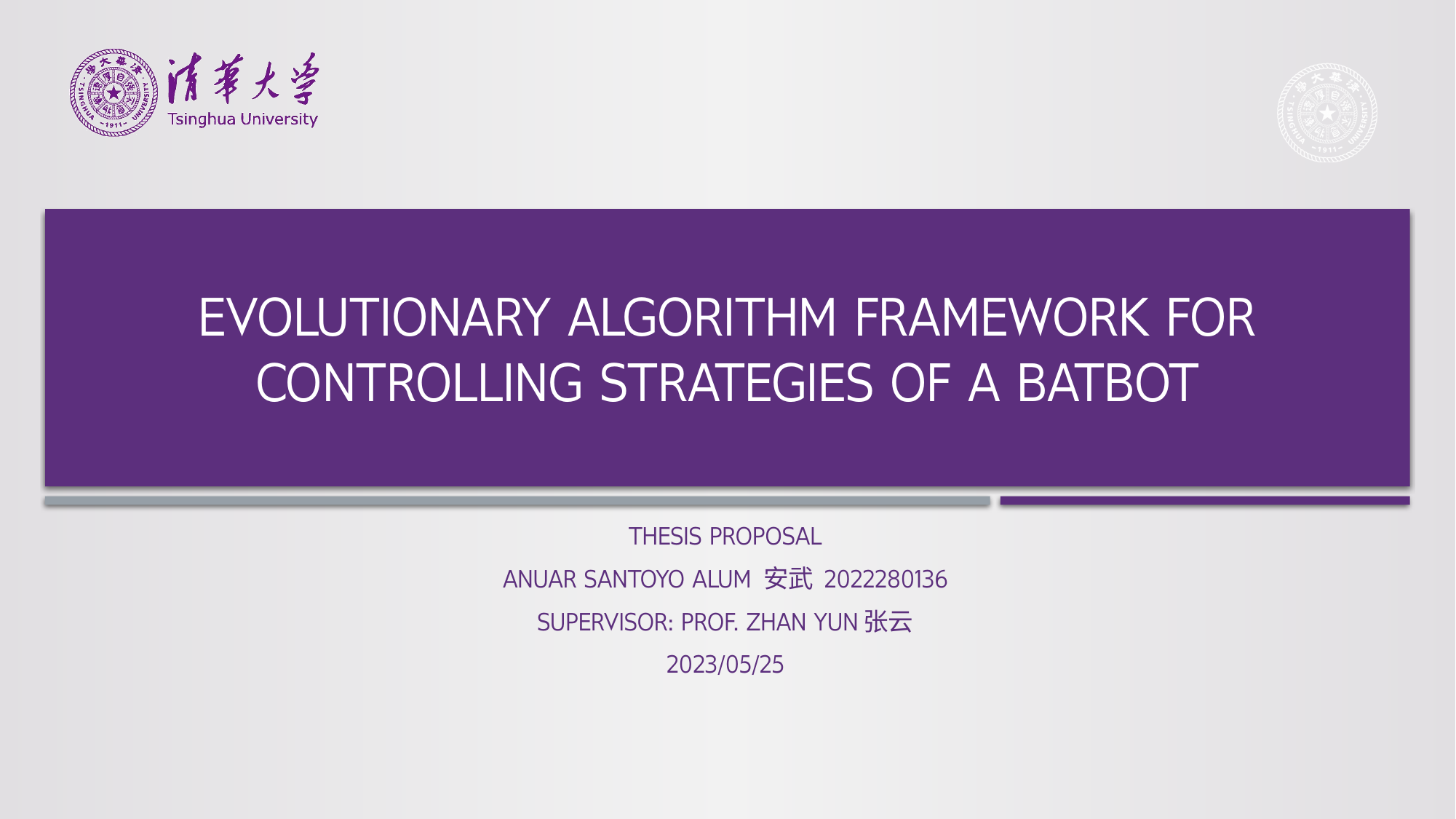

# Evolutionary Algorithm framework for Controlling Strategies of a Batbot
Thesis Proposal
Anuar Santoyo alum 安武 2022280136
Supervisor: Prof. ZHAN YUN张云
2023/05/25